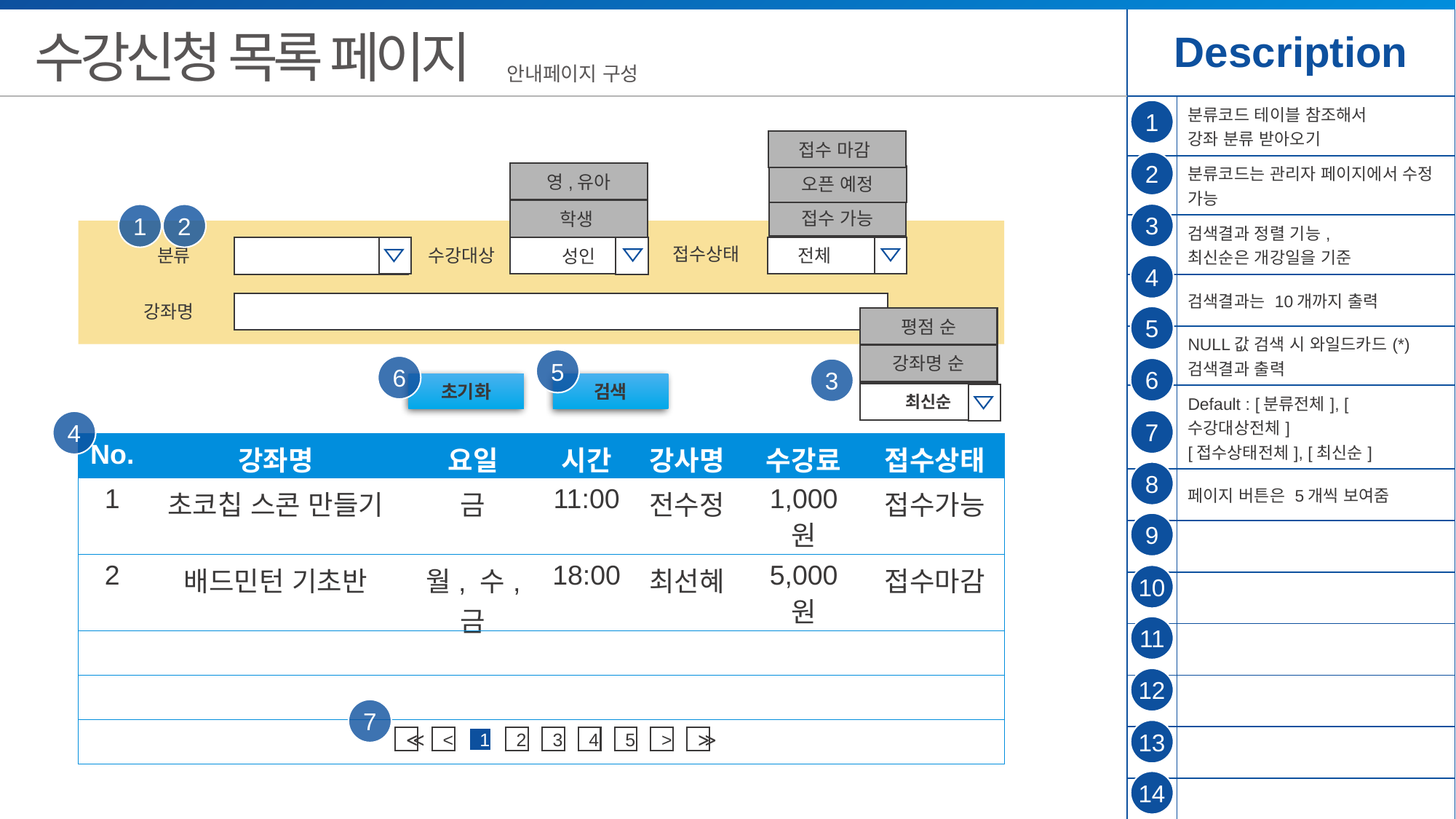

| Description |  |
| --- | --- |
|  | 분류코드 테이블 참조해서 강좌 분류 받아오기 |
|  | 분류코드는 관리자 페이지에서 수정 가능 |
|  | 검색결과 정렬 기능, 최신순은 개강일을 기준 |
|  | 검색결과는 10개까지 출력 |
|  | NULL값 검색 시 와일드카드(\*) 검색결과 출력 |
|  | Default : [분류전체], [수강대상전체] [접수상태전체], [최신순] |
|  | 페이지 버튼은 5개씩 보여줌 |
|  |  |
|  |  |
|  |  |
|  |  |
|  |  |
|  |  |
|  |  |
수강신청 목록 페이지
안내페이지 구성
1
접수 마감
2
영,유아
오픈 예정
접수 가능
학생
3
1
2

   전체
성인

접수상태

수강대상
분류

4

강좌명
5
평점 순
강좌명 순
5
6
6
3
초기화
검색
최신순

7
4
| No. | 강좌명 | 요일 | 시간 | 강사명 | 수강료 | 접수상태 |
| --- | --- | --- | --- | --- | --- | --- |
| 1 | 초코칩 스콘 만들기 | 금 | 11:00 | 전수정 | 1,000 원 | 접수가능 |
| 2 | 배드민턴 기초반 | 월, 수, 금 | 18:00 | 최선혜 | 5,000 원 | 접수마감 |
|  |  |  |  |  |  |  |
|  |  |  |  |  |  |  |
|  |  |  |  |  |  |  |
8
9
10
11
12
7
13
≪
≫
<
>
5
4
2
3
1
14